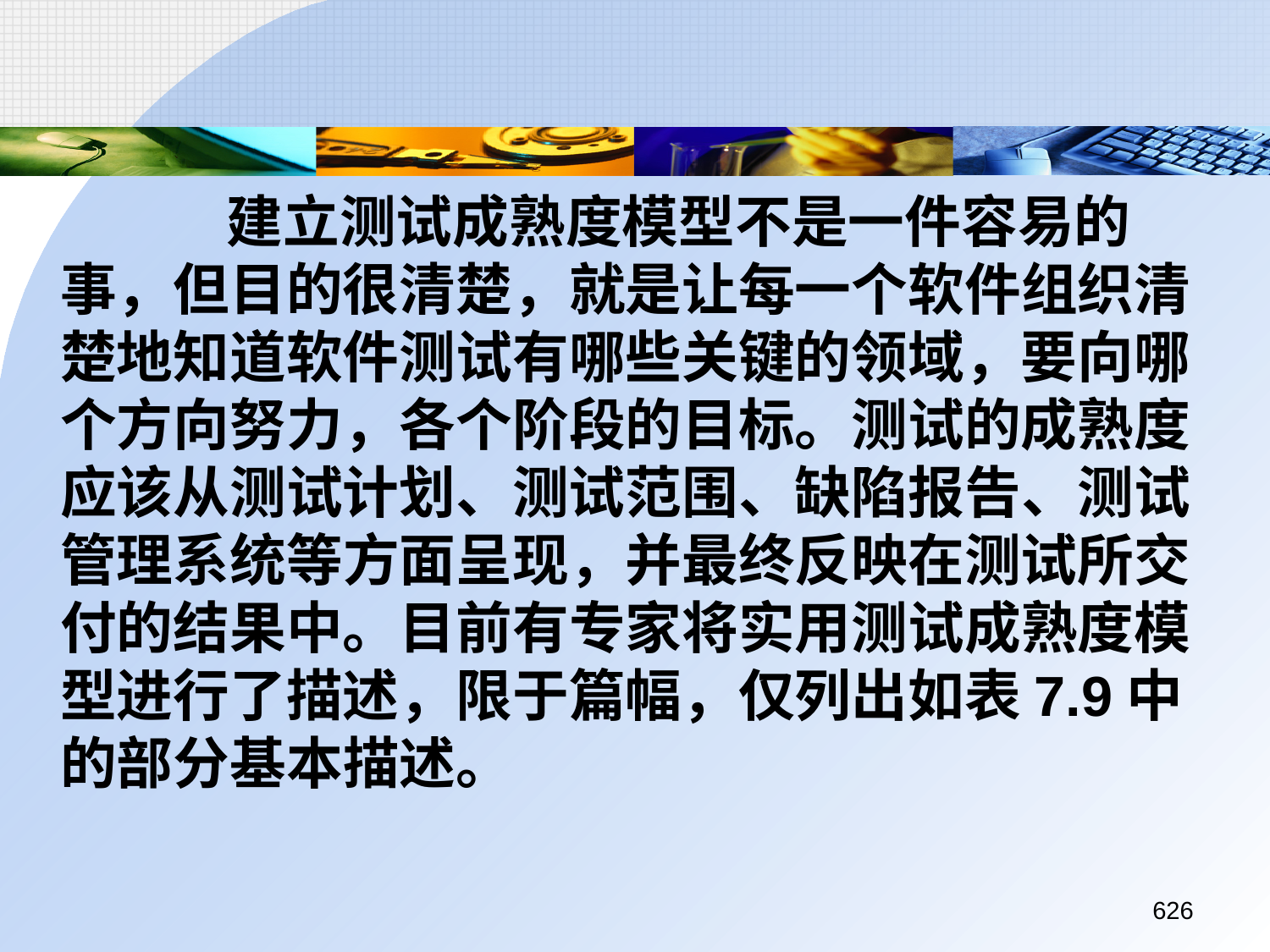

建立测试成熟度模型不是一件容易的事，但目的很清楚，就是让每一个软件组织清楚地知道软件测试有哪些关键的领域，要向哪个方向努力，各个阶段的目标。测试的成熟度应该从测试计划、测试范围、缺陷报告、测试管理系统等方面呈现，并最终反映在测试所交付的结果中。目前有专家将实用测试成熟度模型进行了描述，限于篇幅，仅列出如表7.9中的部分基本描述。

626